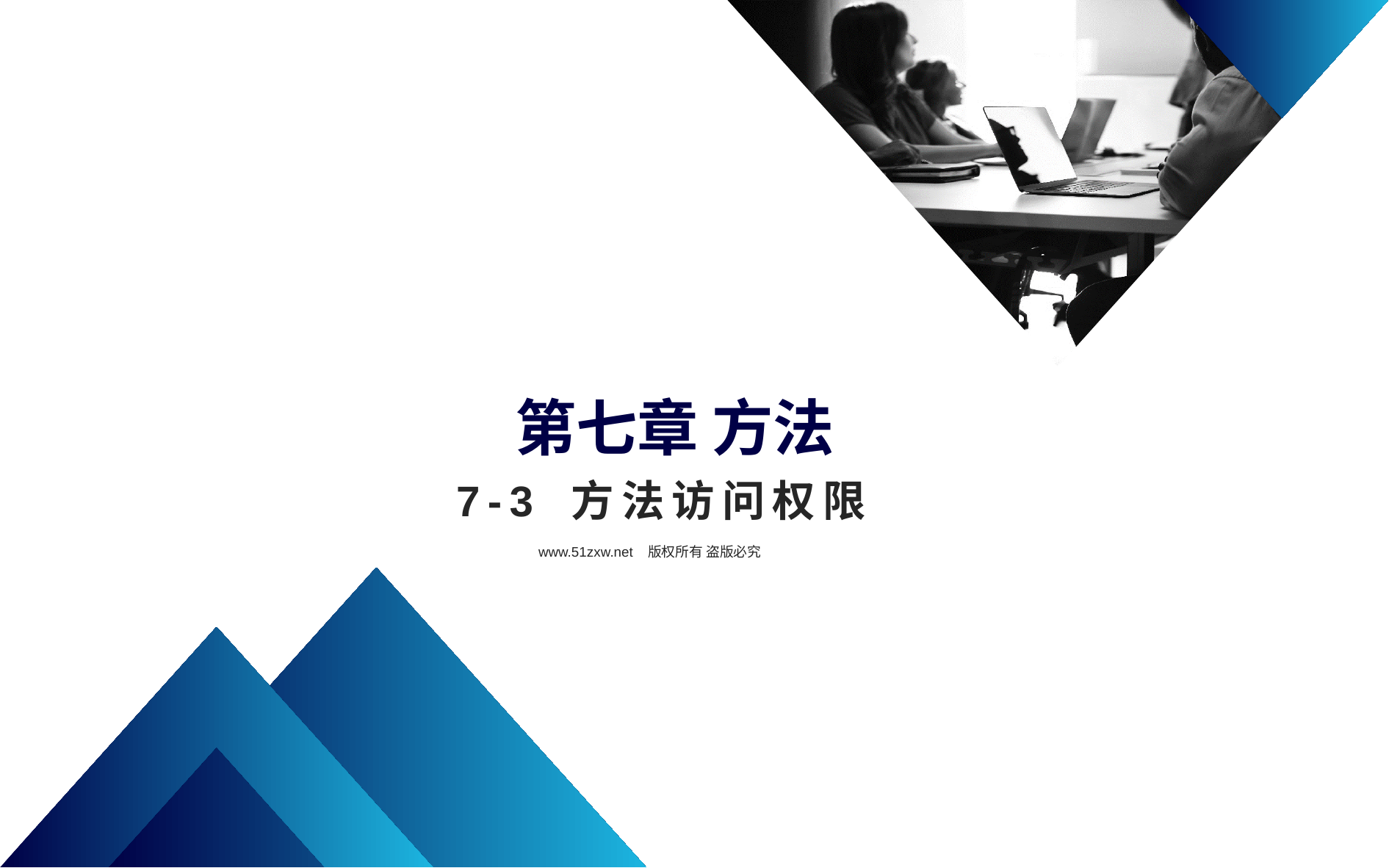

第七章 方法
7-3 方法访问权限
www.51zxw.net   版权所有 盗版必究